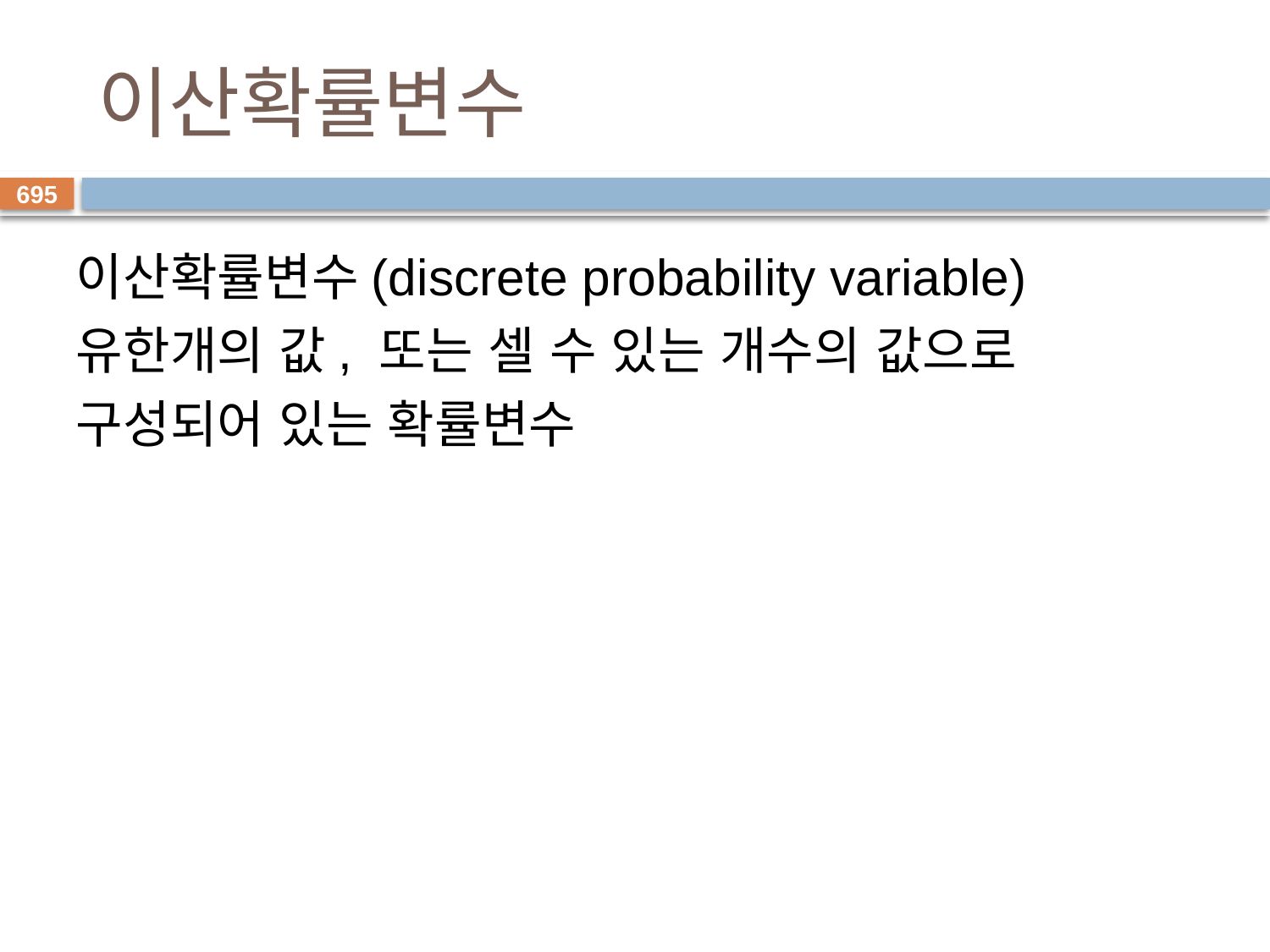

# 이산확률변수
695
이산확률변수(discrete probability variable) 유한개의 값, 또는 셀 수 있는 개수의 값으로 구성되어 있는 확률변수